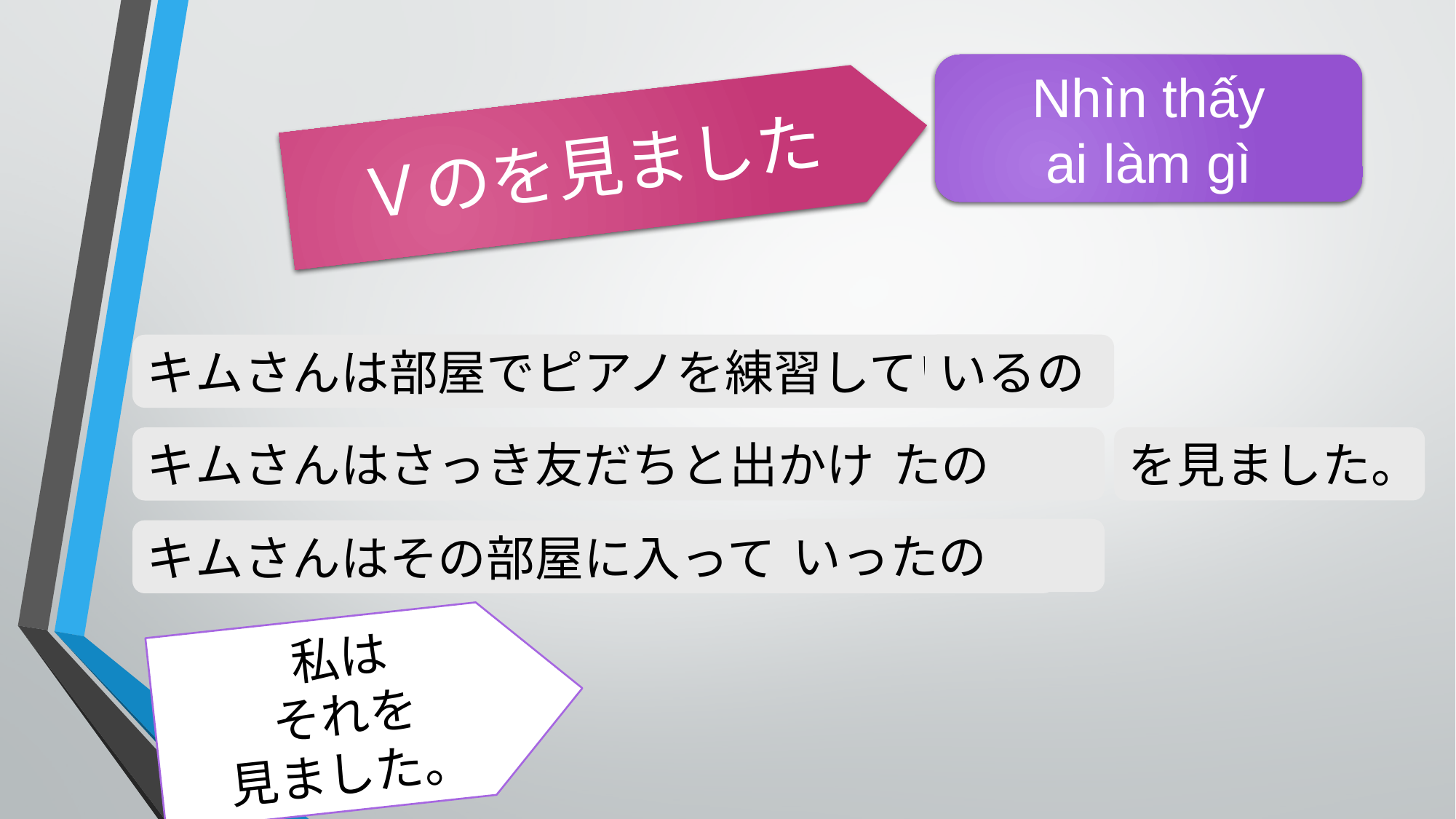

Nhìn thấy
ai làm gì
Ｖのを見ました
キムさんは部屋でピアノを練習しています。
いるの
キムさんはさっき友だちと出かけました。
たの
を見ました。
いったの
キムさんはその部屋に入っていきました。
私は
それを
見ました。